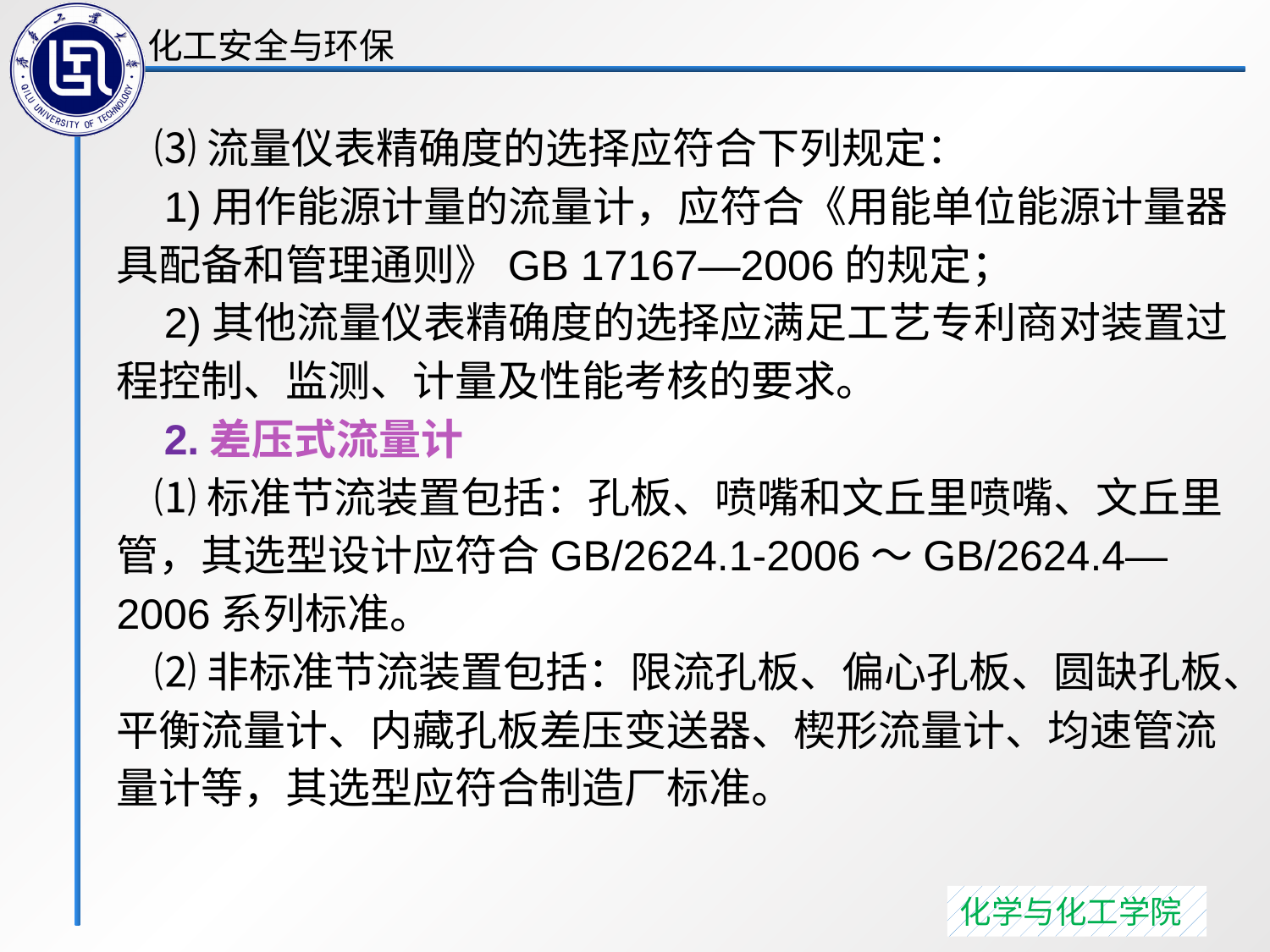

⑶流量仪表精确度的选择应符合下列规定：
    1)用作能源计量的流量计，应符合《用能单位能源计量器具配备和管理通则》GB 17167—2006的规定；
    2)其他流量仪表精确度的选择应满足工艺专利商对装置过程控制、监测、计量及性能考核的要求。
    2.差压式流量计
    ⑴标准节流装置包括：孔板、喷嘴和文丘里喷嘴、文丘里管，其选型设计应符合GB/2624.1-2006～GB/2624.4—2006系列标准。
    ⑵非标准节流装置包括：限流孔板、偏心孔板、圆缺孔板、平衡流量计、内藏孔板差压变送器、楔形流量计、均速管流量计等，其选型应符合制造厂标准。